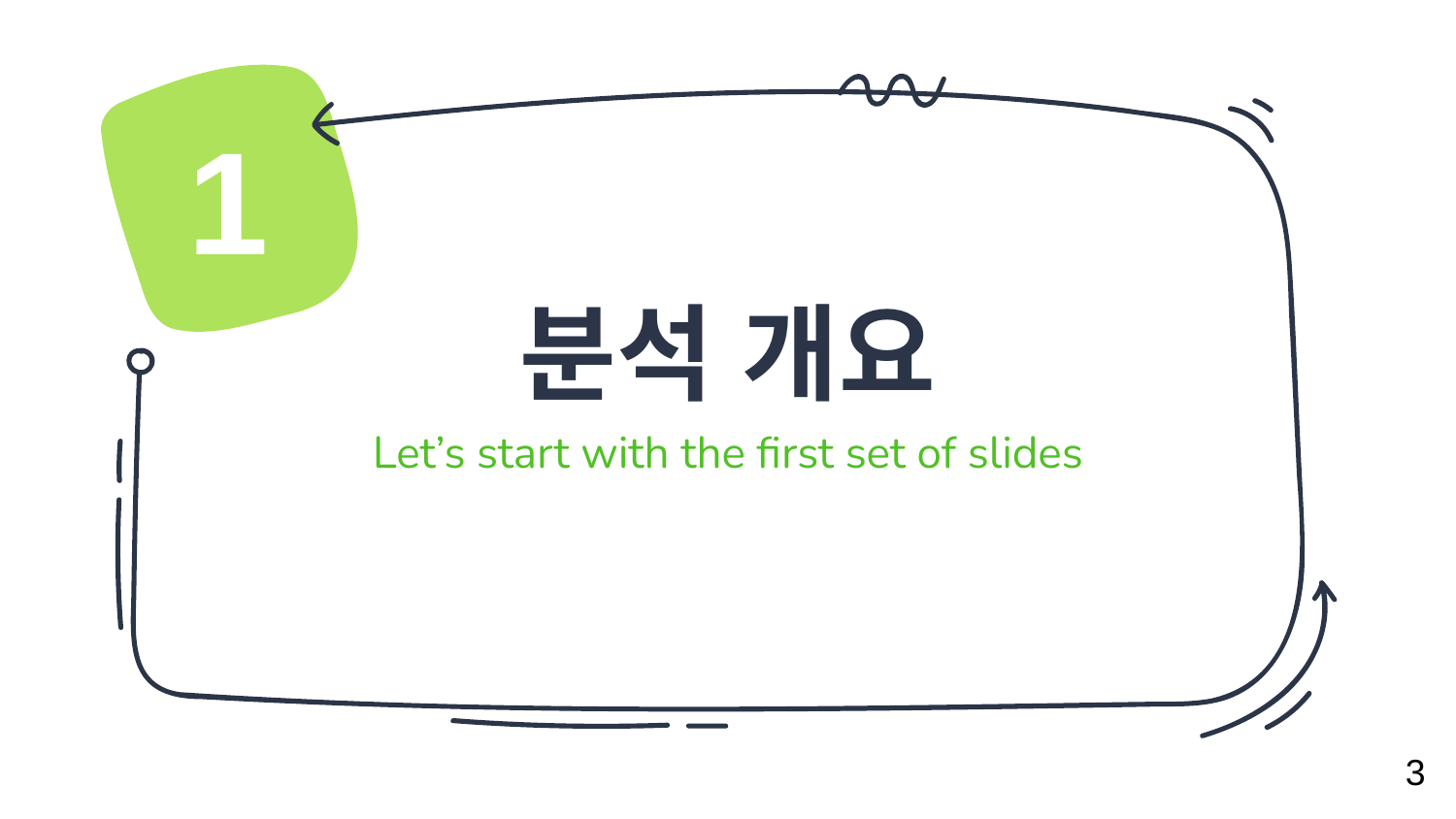

1
# 분석 개요
Let’s start with the first set of slides
3